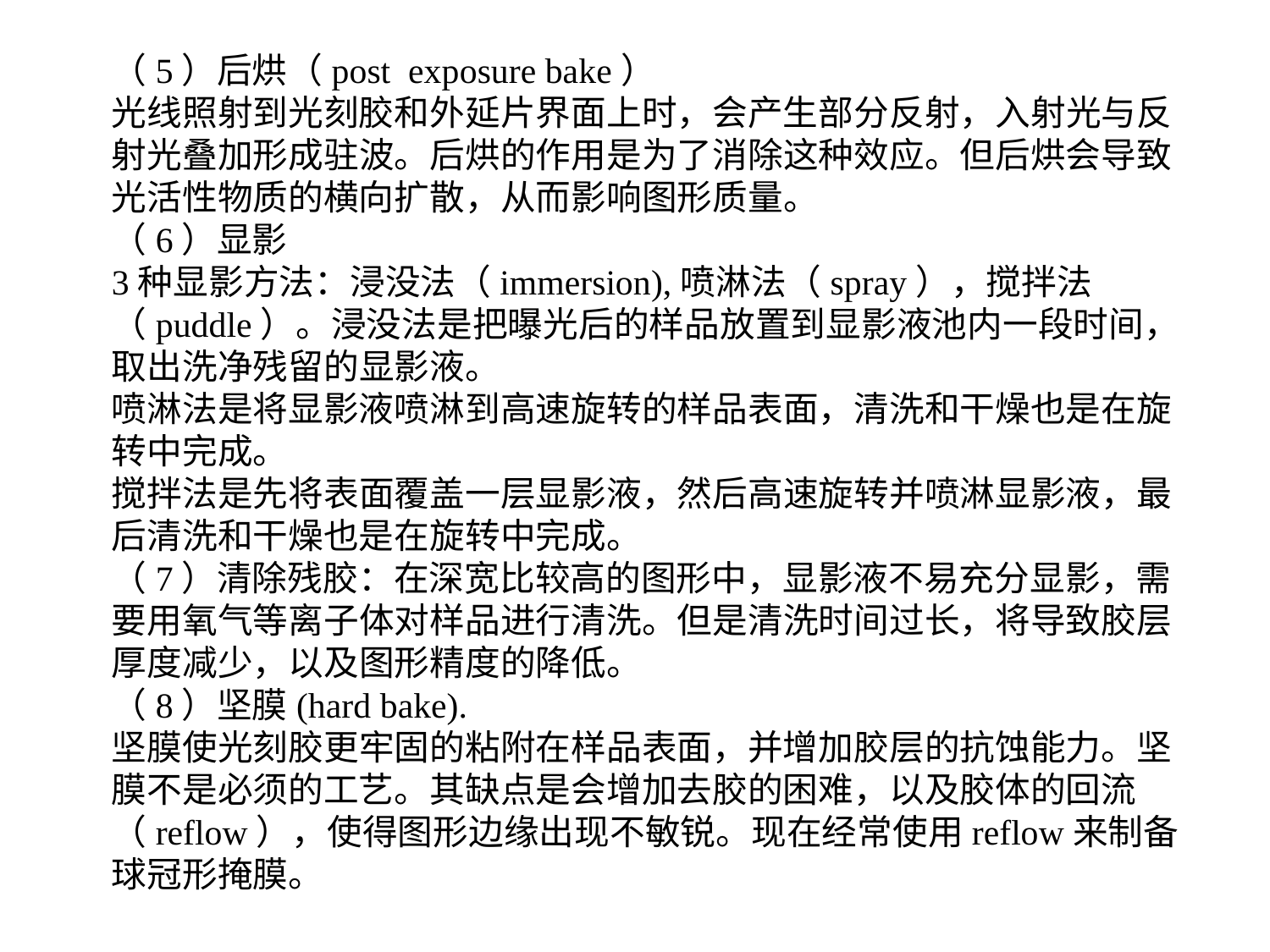

（5）后烘（post  exposure bake）
光线照射到光刻胶和外延片界面上时，会产生部分反射，入射光与反射光叠加形成驻波。后烘的作用是为了消除这种效应。但后烘会导致光活性物质的横向扩散，从而影响图形质量。
（6）显影
3种显影方法：浸没法（immersion),喷淋法（spray），搅拌法（puddle）。浸没法是把曝光后的样品放置到显影液池内一段时间，取出洗净残留的显影液。
喷淋法是将显影液喷淋到高速旋转的样品表面，清洗和干燥也是在旋转中完成。
搅拌法是先将表面覆盖一层显影液，然后高速旋转并喷淋显影液，最后清洗和干燥也是在旋转中完成。
（7）清除残胶：在深宽比较高的图形中，显影液不易充分显影，需要用氧气等离子体对样品进行清洗。但是清洗时间过长，将导致胶层厚度减少，以及图形精度的降低。
（8）坚膜(hard bake).
坚膜使光刻胶更牢固的粘附在样品表面，并增加胶层的抗蚀能力。坚膜不是必须的工艺。其缺点是会增加去胶的困难，以及胶体的回流（reflow），使得图形边缘出现不敏锐。现在经常使用reflow来制备球冠形掩膜。

73